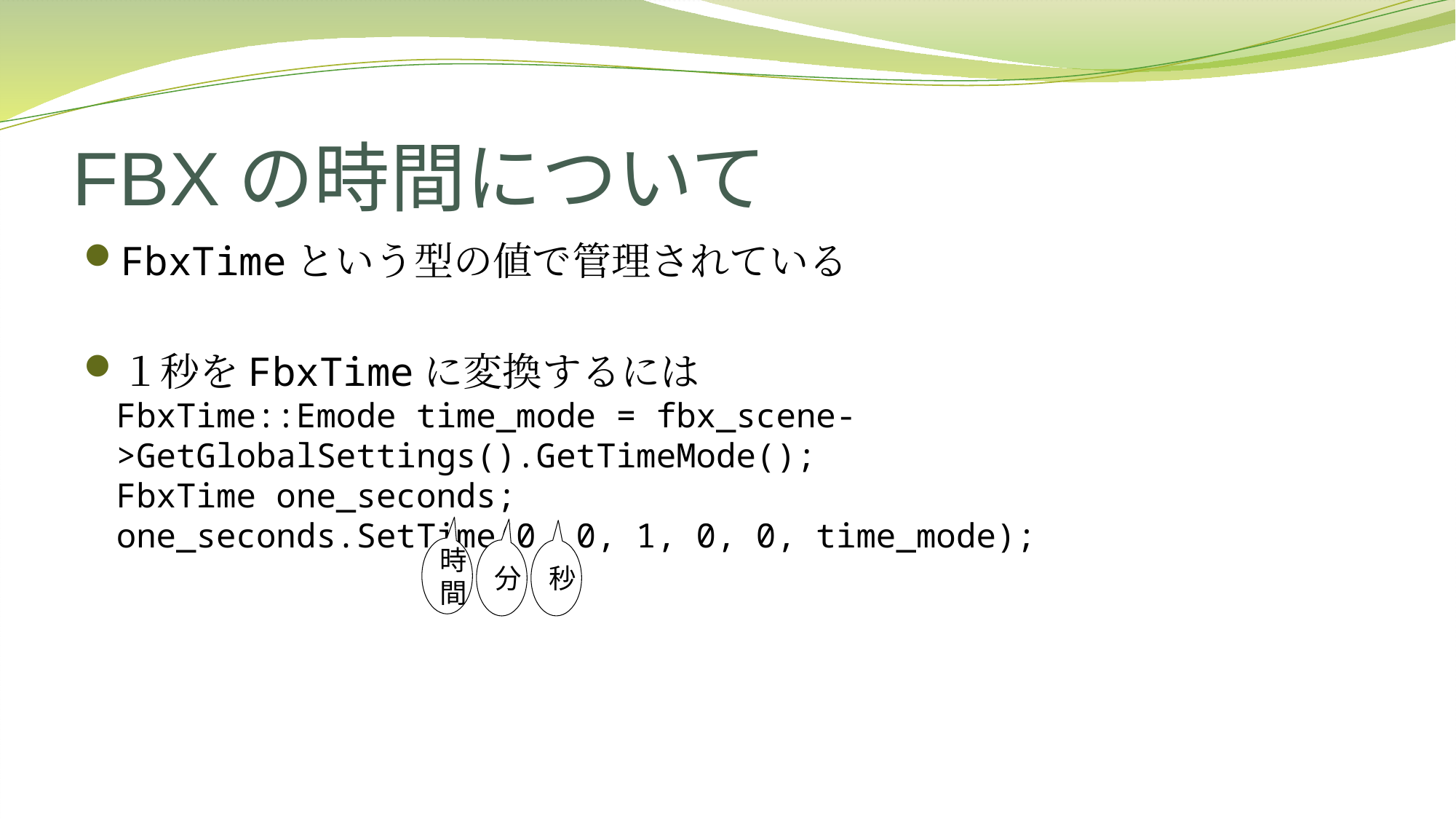

# FBXの時間について
FbxTimeという型の値で管理されている

１秒をFbxTimeに変換するには
FbxTime::Emode time_mode = fbx_scene->GetGlobalSettings().GetTimeMode();
FbxTime one_seconds;
one_seconds.SetTime(0, 0, 1, 0, 0, time_mode);
時間
分
秒